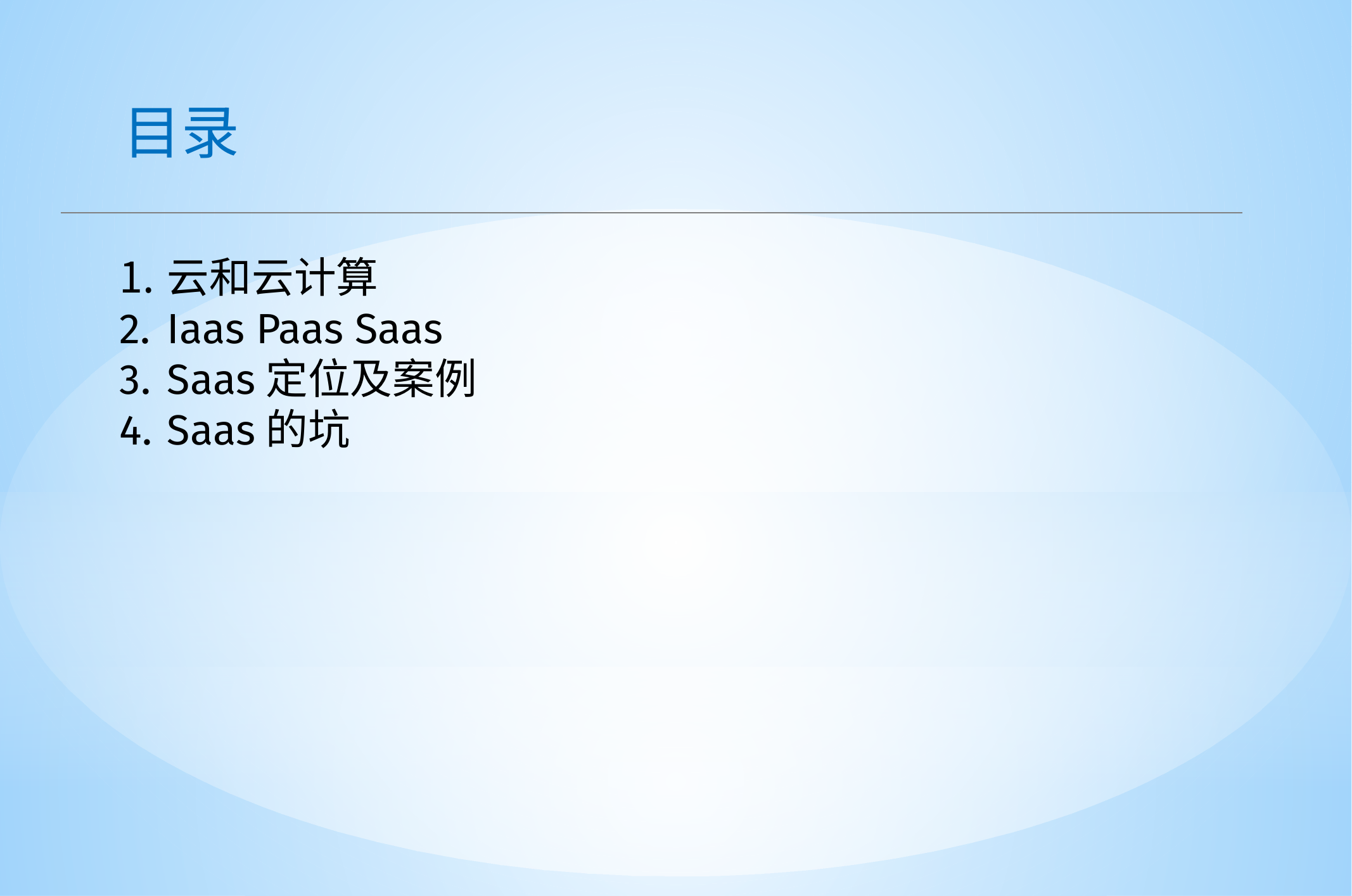

目录
云和云计算
Iaas Paas Saas
Saas定位及案例
Saas的坑